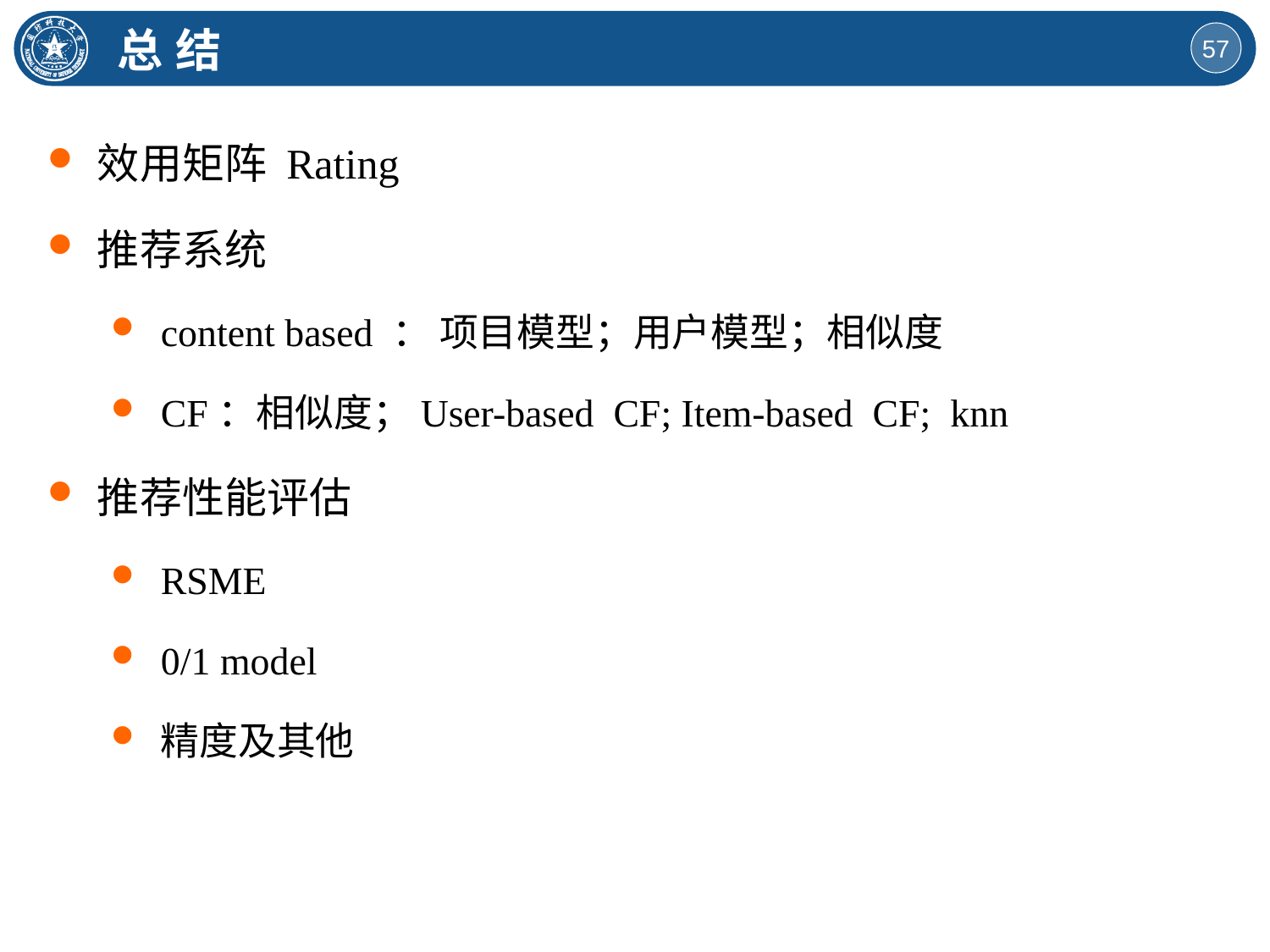

总 结
效用矩阵 Rating
推荐系统
content based ： 项目模型；用户模型；相似度
CF：相似度；User-based  CF; Item-based  CF;  knn
推荐性能评估
RSME
0/1 model
精度及其他